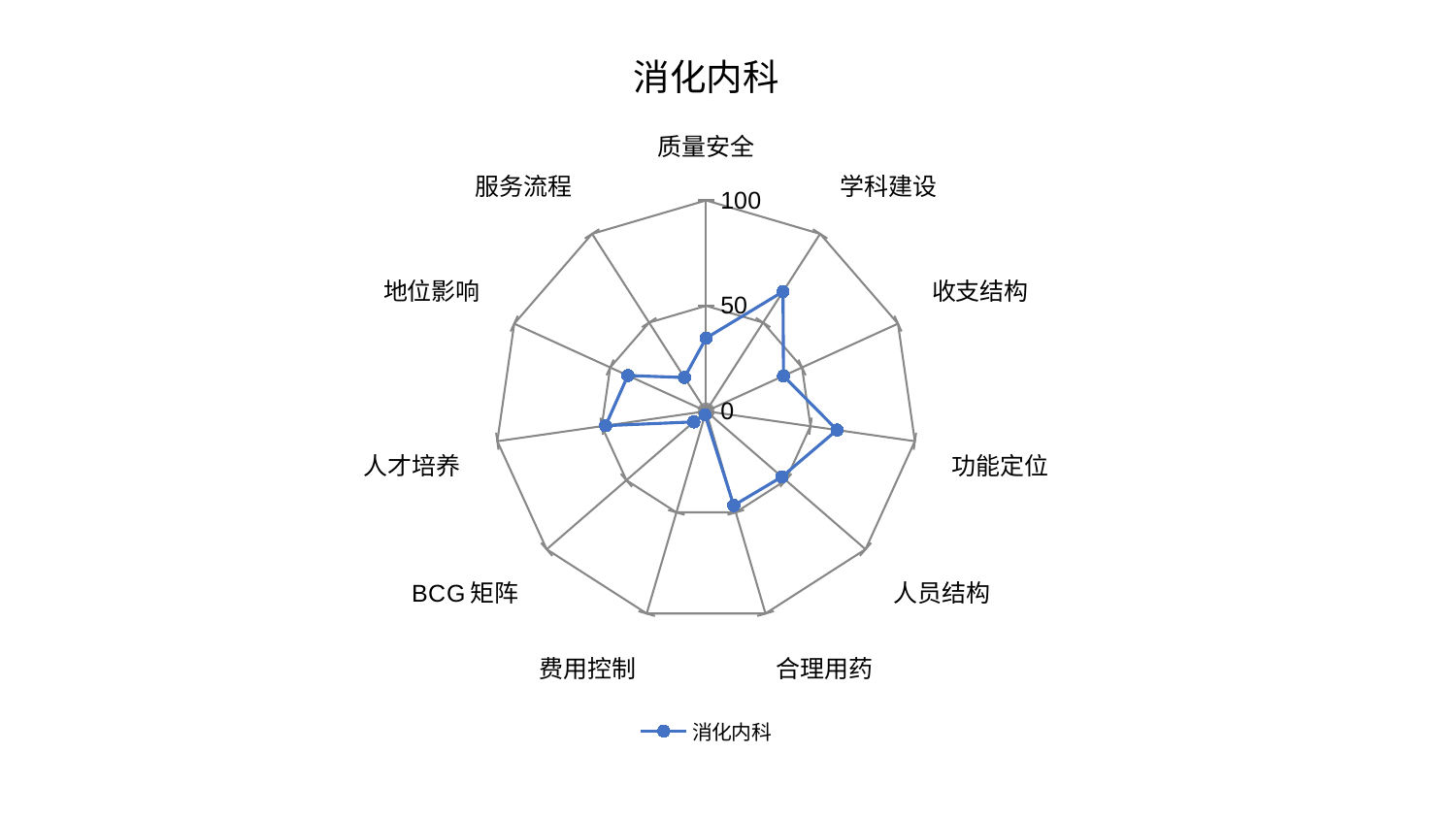

### Chart: 消化内科

| Category | 消化内科 |
|---|---|
| 质量安全 | 34.6754103253369 |
| 学科建设 | 67.46908252060871 |
| 收支结构 | 40.33176117972464 |
| 功能定位 | 62.688655338586535 |
| 人员结构 | 47.51891743782882 |
| 合理用药 | 46.57525170680728 |
| 费用控制 | 1.7726947722819468 |
| BCG矩阵 | 7.750541548760951 |
| 人才培养 | 48.160680033908285 |
| 地位影响 | 40.78051908419087 |
| 服务流程 | 19.019061076114678 |
150